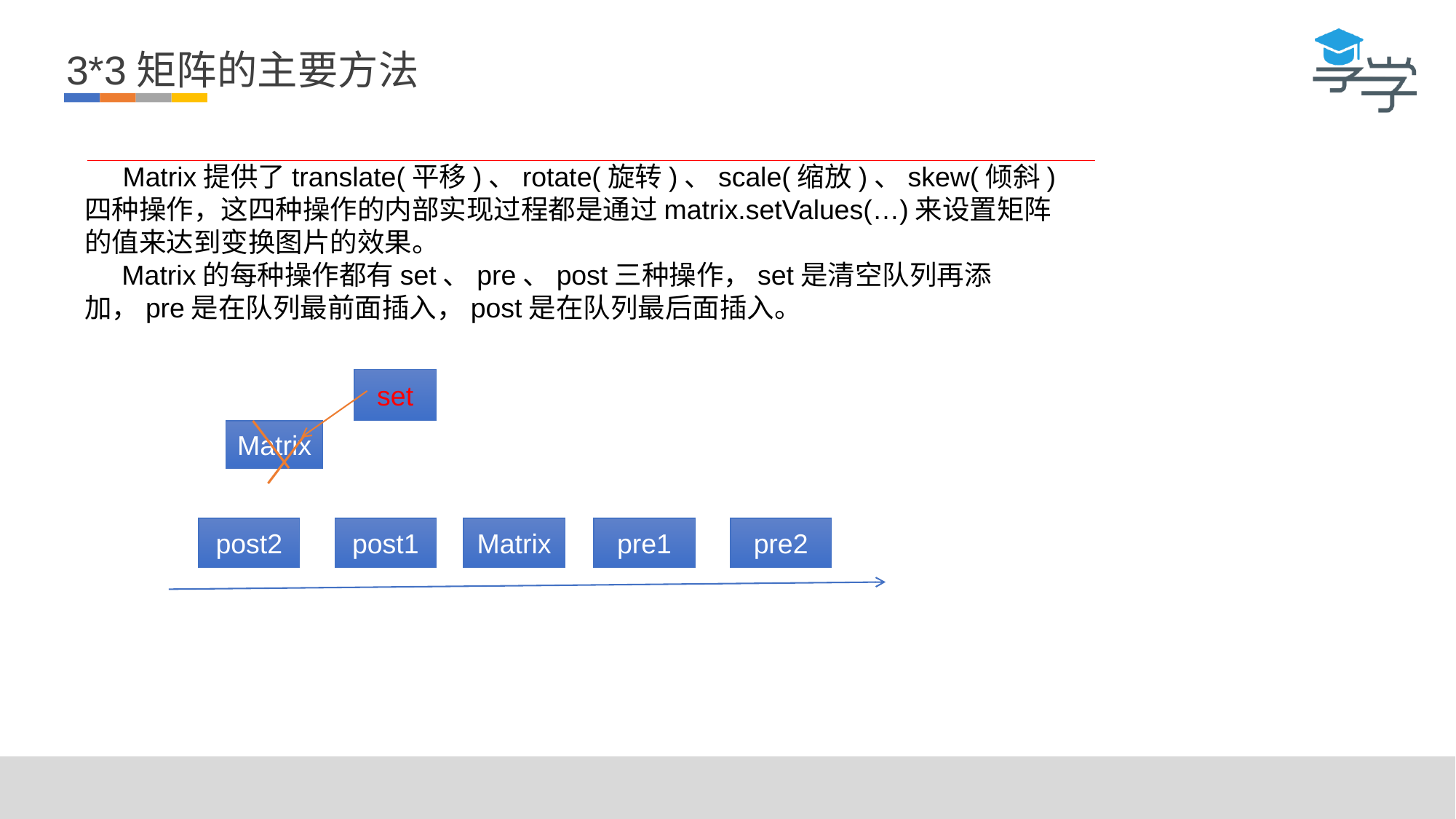

3*3矩阵的主要方法

     Matrix提供了translate(平移)、rotate(旋转)、scale(缩放)、skew(倾斜)四种操作，这四种操作的内部实现过程都是通过matrix.setValues(…)来设置矩阵的值来达到变换图片的效果。
     Matrix的每种操作都有set、pre、post三种操作，set是清空队列再添加，pre是在队列最前面插入，post是在队列最后面插入。
set
Matrix
post2
post1
Matrix
pre1
pre2